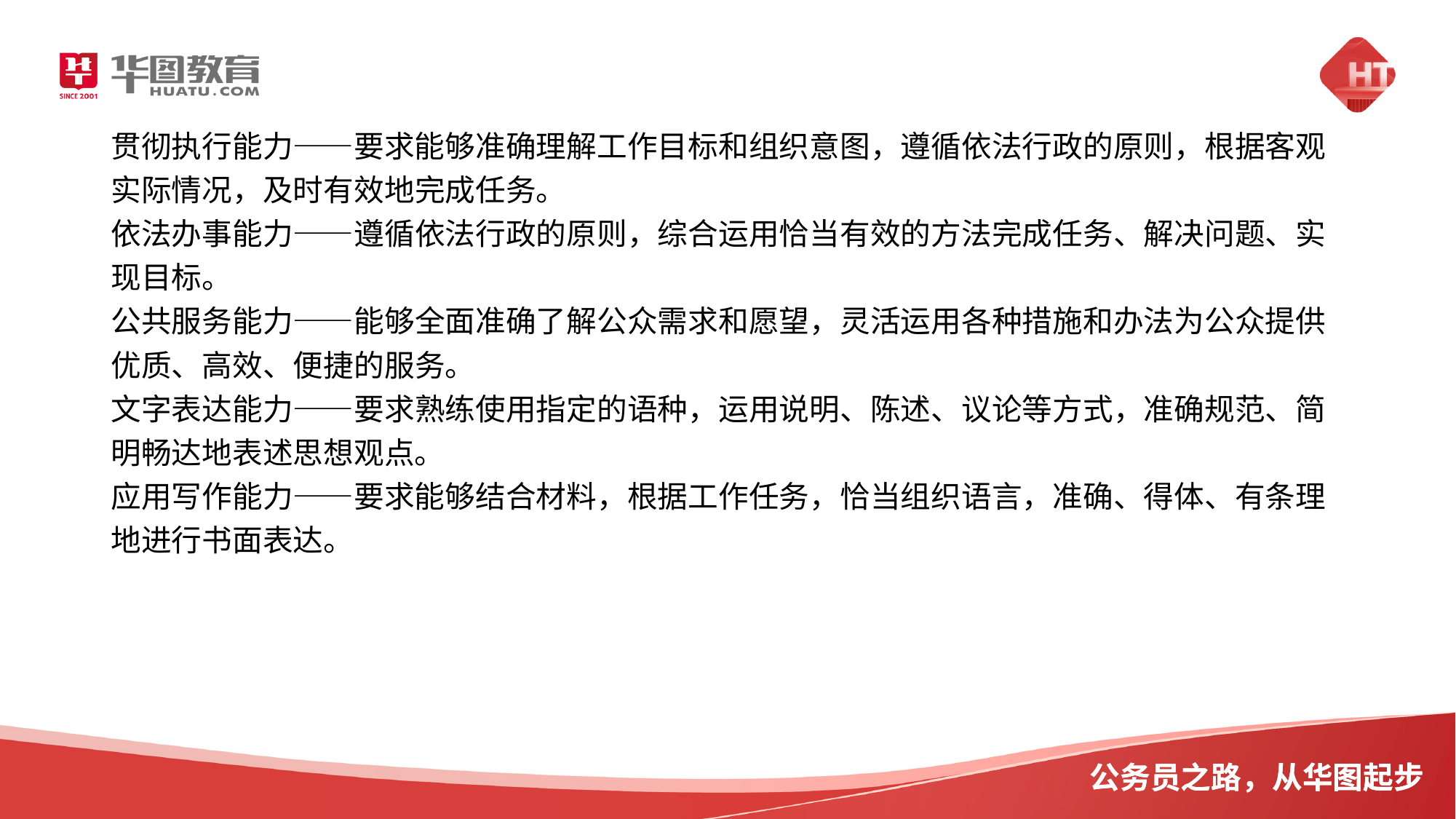

贯彻执行能力——要求能够准确理解工作目标和组织意图，遵循依法行政的原则，根据客观实际情况，及时有效地完成任务。
依法办事能力——遵循依法行政的原则，综合运用恰当有效的方法完成任务、解决问题、实现目标。
公共服务能力——能够全面准确了解公众需求和愿望，灵活运用各种措施和办法为公众提供优质、高效、便捷的服务。
文字表达能力——要求熟练使用指定的语种，运用说明、陈述、议论等方式，准确规范、简明畅达地表述思想观点。
应用写作能力——要求能够结合材料，根据工作任务，恰当组织语言，准确、得体、有条理地进行书面表达。